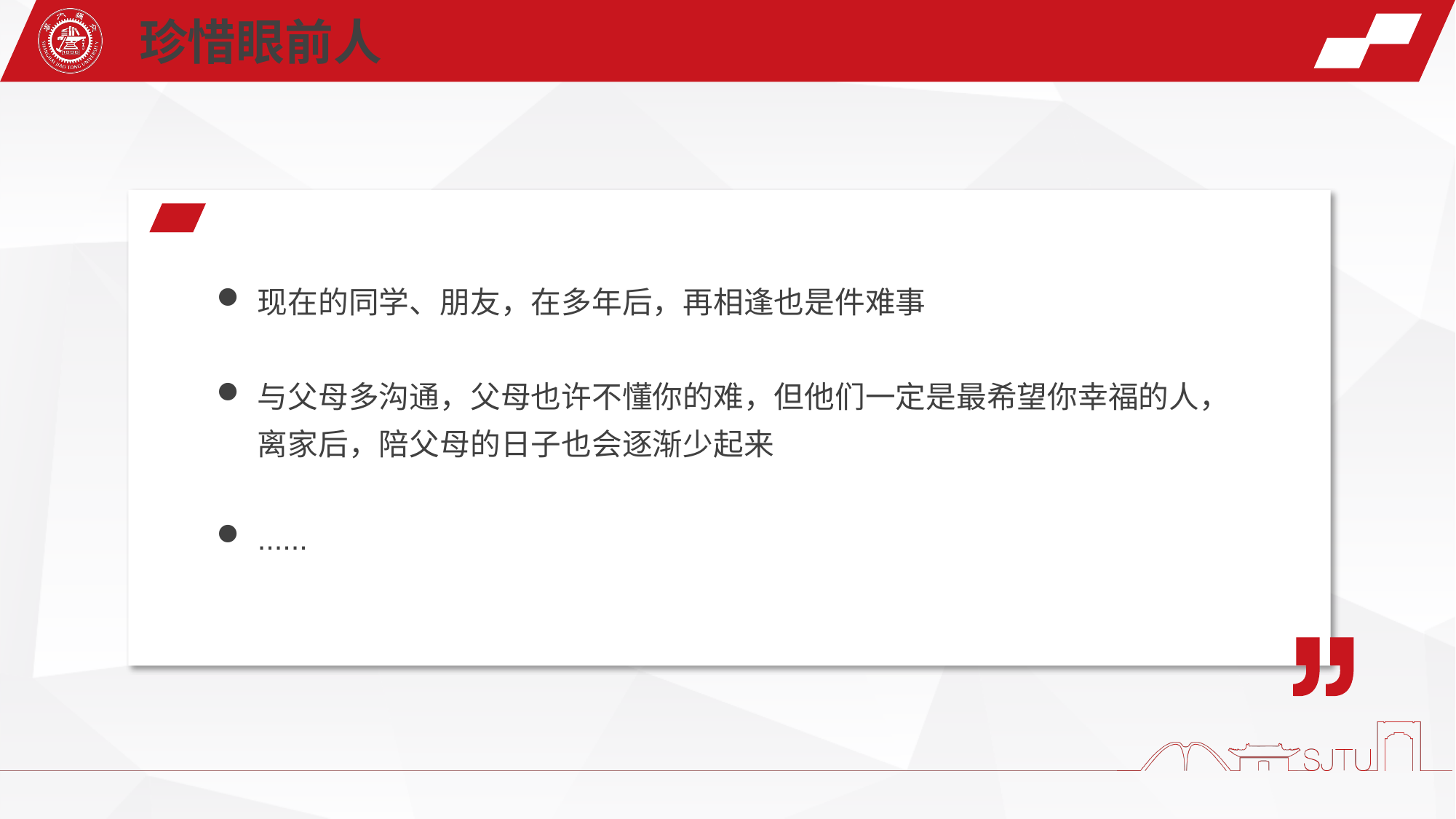

珍惜眼前人

现在的同学、朋友，在多年后，再相逢也是件难事

与父母多沟通，父母也许不懂你的难，但他们一定是最希望你幸福的人，离家后，陪父母的日子也会逐渐少起来

......